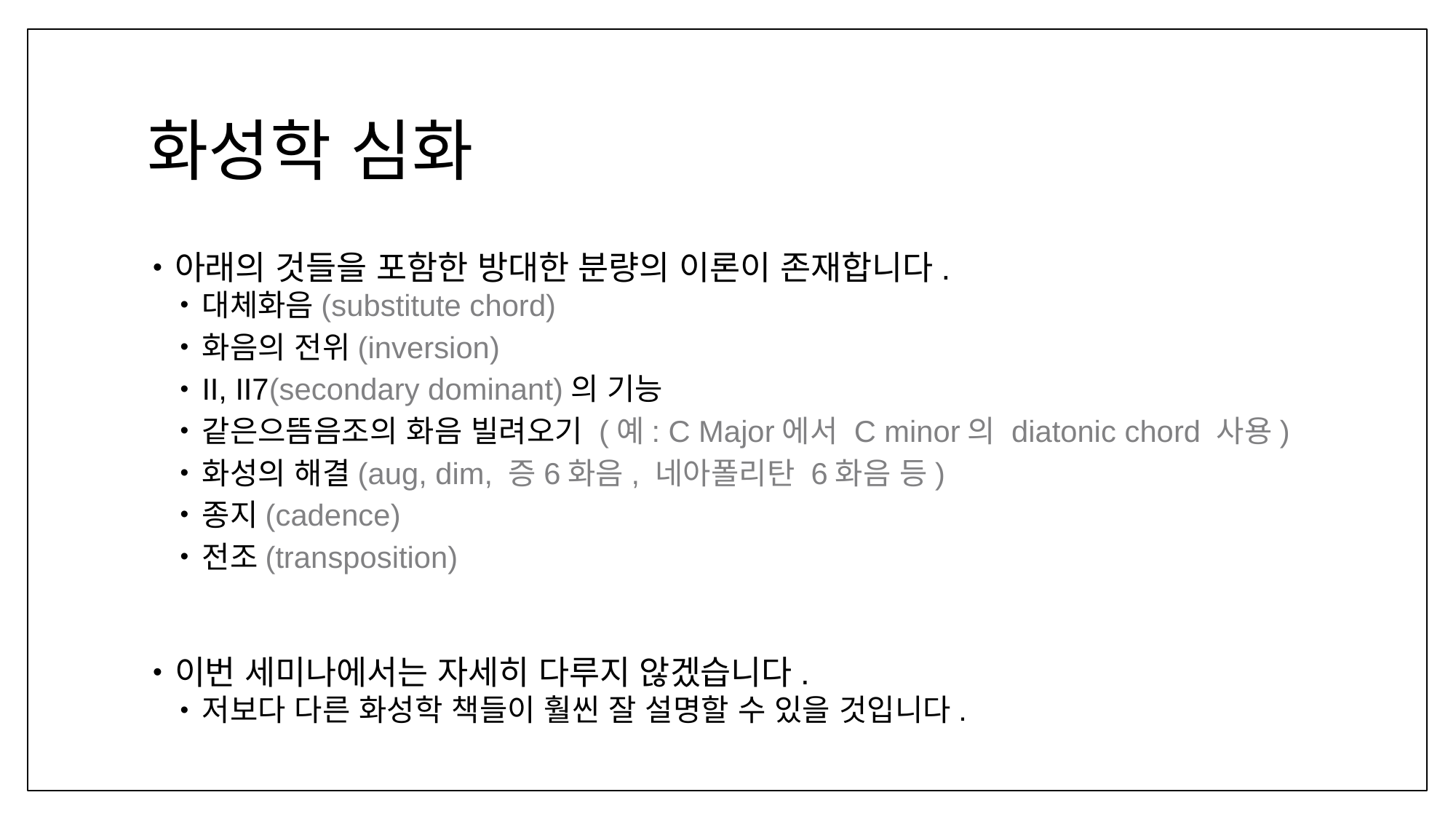

# 화성학 심화
아래의 것들을 포함한 방대한 분량의 이론이 존재합니다.
대체화음(substitute chord)
화음의 전위(inversion)
II, II7(secondary dominant)의 기능
같은으뜸음조의 화음 빌려오기 (예: C Major에서 C minor의 diatonic chord 사용)
화성의 해결(aug, dim, 증6화음, 네아폴리탄 6화음 등)
종지(cadence)
전조(transposition)

이번 세미나에서는 자세히 다루지 않겠습니다.
저보다 다른 화성학 책들이 훨씬 잘 설명할 수 있을 것입니다.